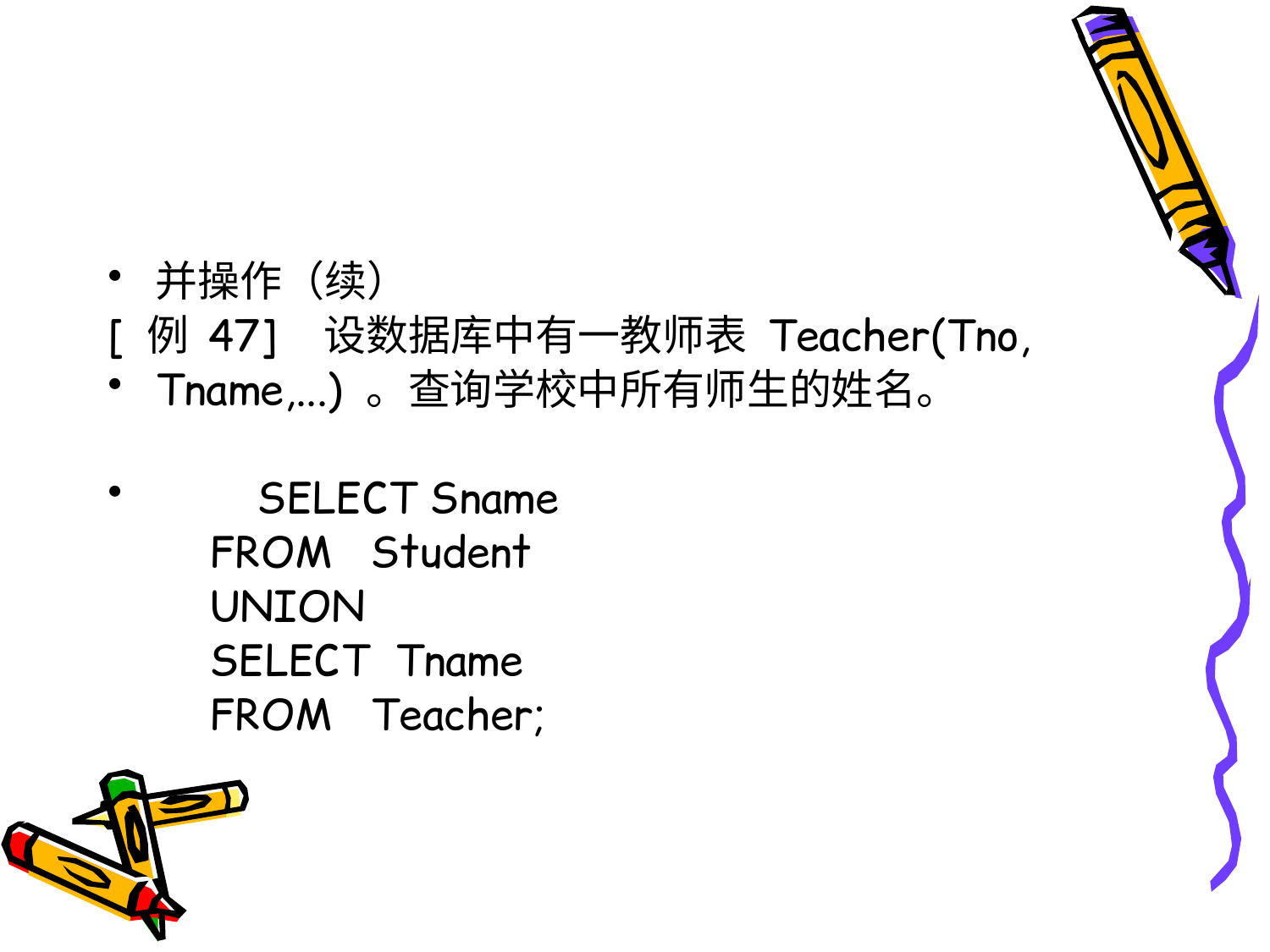

#
并操作（续）
[ 例 47]   设数据库中有一教师表 Teacher(Tno,
Tname,...) 。查询学校中所有师生的姓名。

        SELECT Sname
        FROM   Student
        UNION
        SELECT  Tname
        FROM   Teacher;